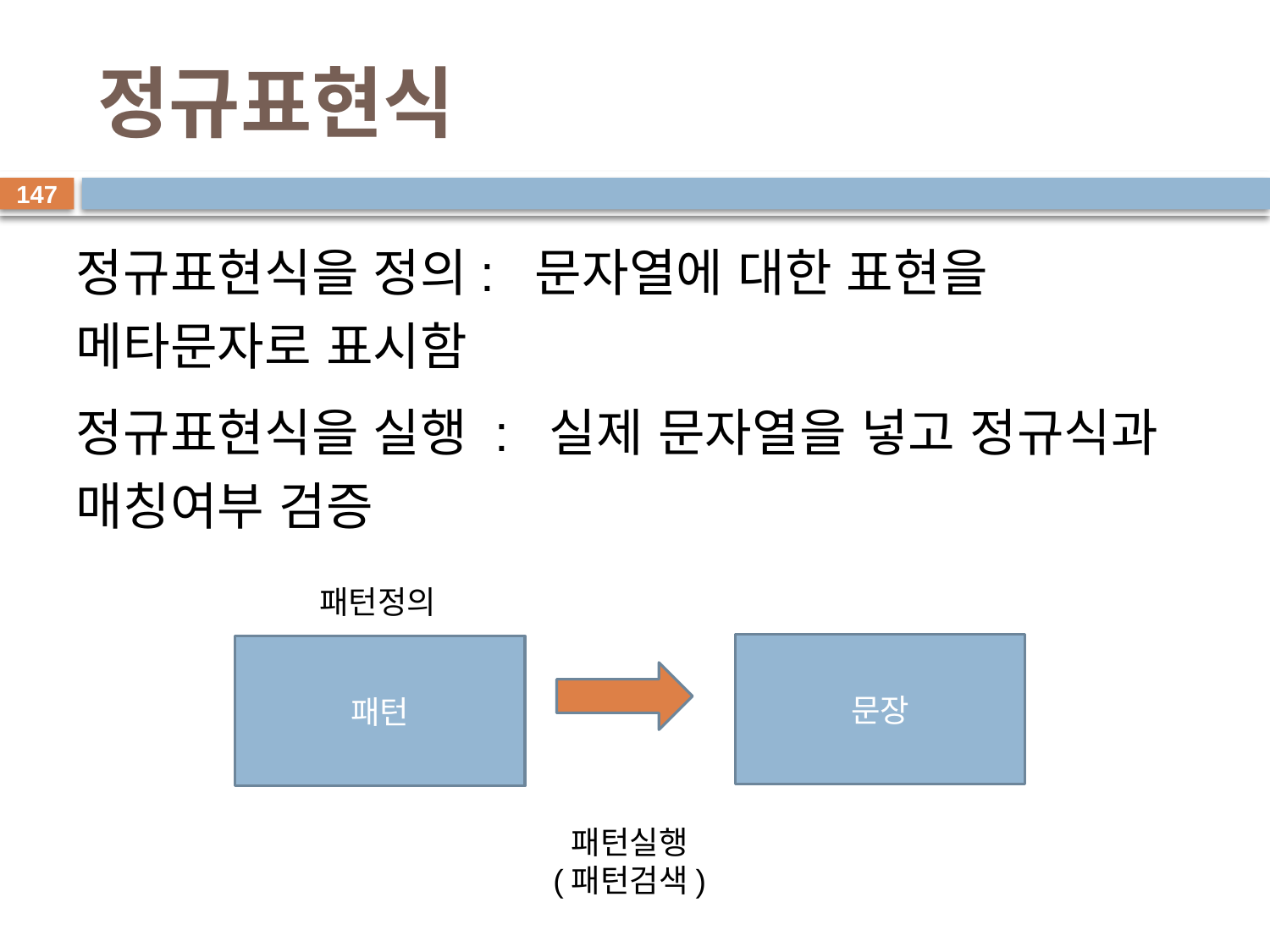

# 정규표현식
147
정규표현식을 정의:  문자열에 대한 표현을 메타문자로 표시함
정규표현식을 실행 :  실제 문자열을 넣고 정규식과 매칭여부 검증
패턴정의
문장
패턴

패턴실행
(패턴검색)